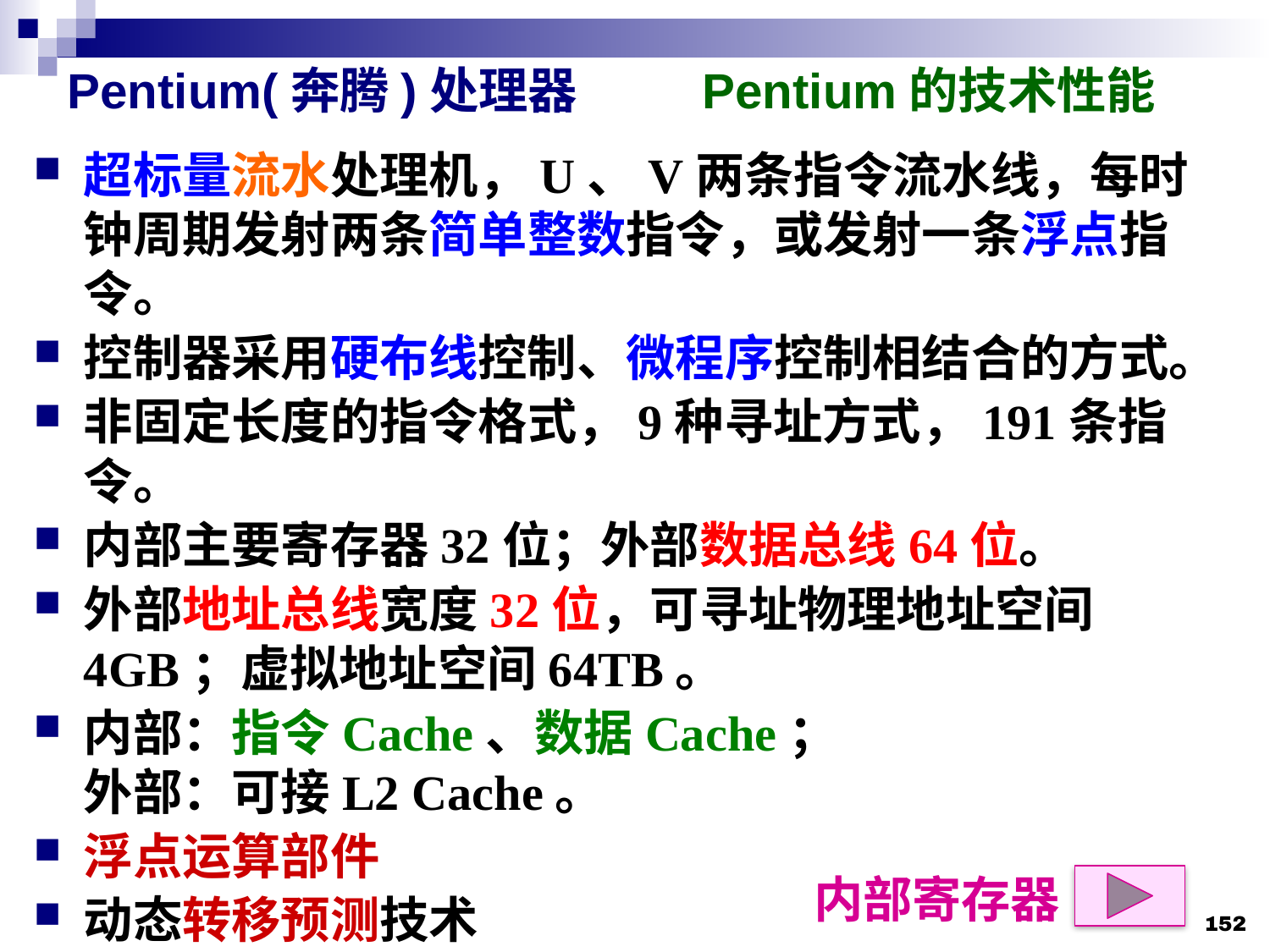

# Pentium(奔腾)处理器	Pentium的技术性能
超标量流水处理机，U、V两条指令流水线，每时钟周期发射两条简单整数指令，或发射一条浮点指令。
控制器采用硬布线控制、微程序控制相结合的方式。
非固定长度的指令格式，9种寻址方式，191条指令。
内部主要寄存器32位；外部数据总线64位。
外部地址总线宽度32位，可寻址物理地址空间4GB；虚拟地址空间64TB。
内部：指令Cache、数据Cache；
外部：可接L2 Cache。
浮点运算部件
动态转移预测技术
内部寄存器

152